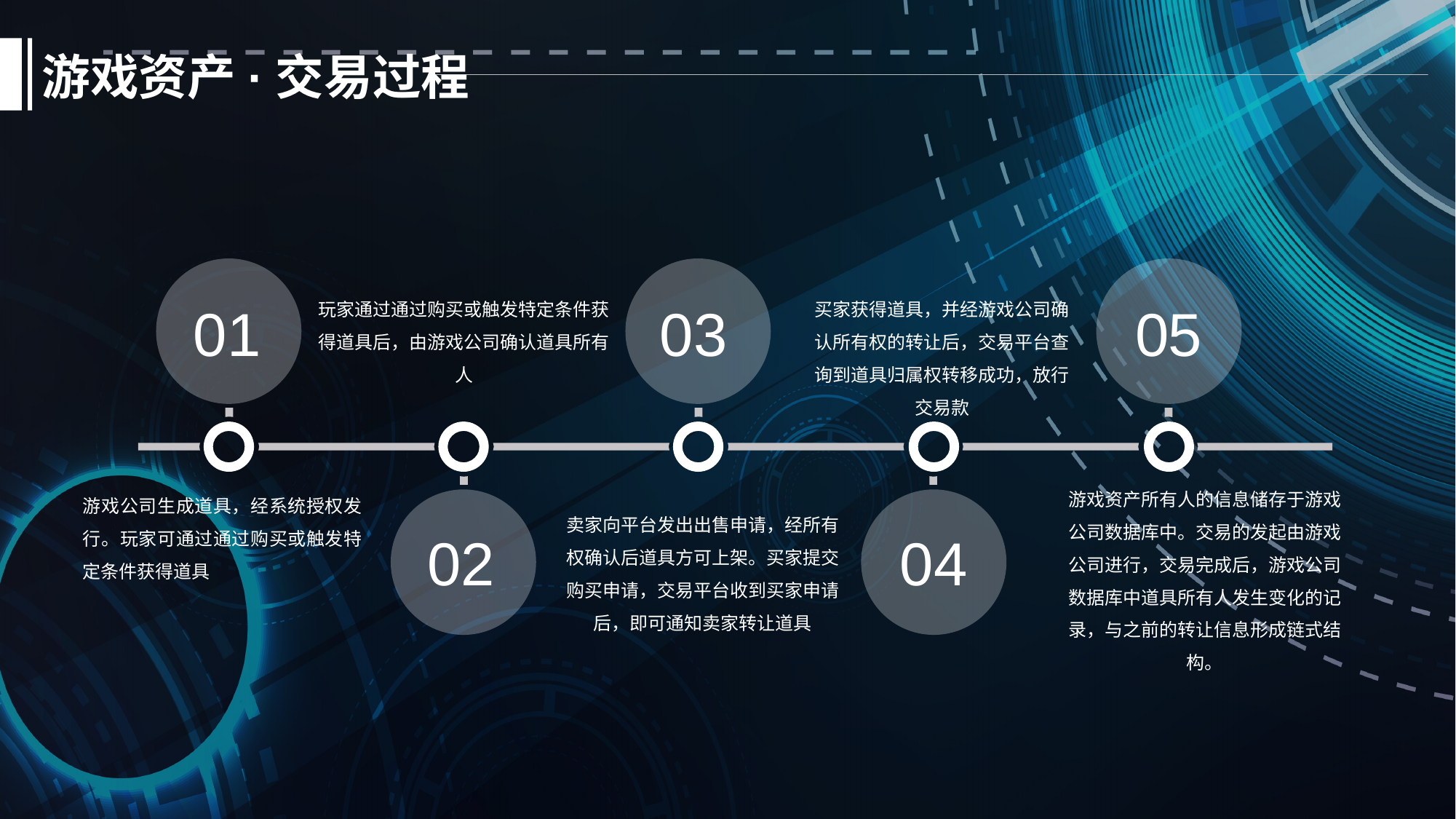

游戏资产·交易过程

玩家通过通过购买或触发特定条件获得道具后，由游戏公司确认道具所有人

买家获得道具，并经游戏公司确认所有权的转让后，交易平台查询到道具归属权转移成功，放行交易款

05
01
03

卖家向平台发出出售申请，经所有权确认后道具方可上架。买家提交购买申请，交易平台收到买家申请后，即可通知卖家转让道具

游戏资产所有人的信息储存于游戏公司数据库中。交易的发起由游戏公司进行，交易完成后，游戏公司数据库中道具所有人发生变化的记录，与之前的转让信息形成链式结构。

游戏公司生成道具，经系统授权发行。玩家可通过通过购买或触发特定条件获得道具

02
04